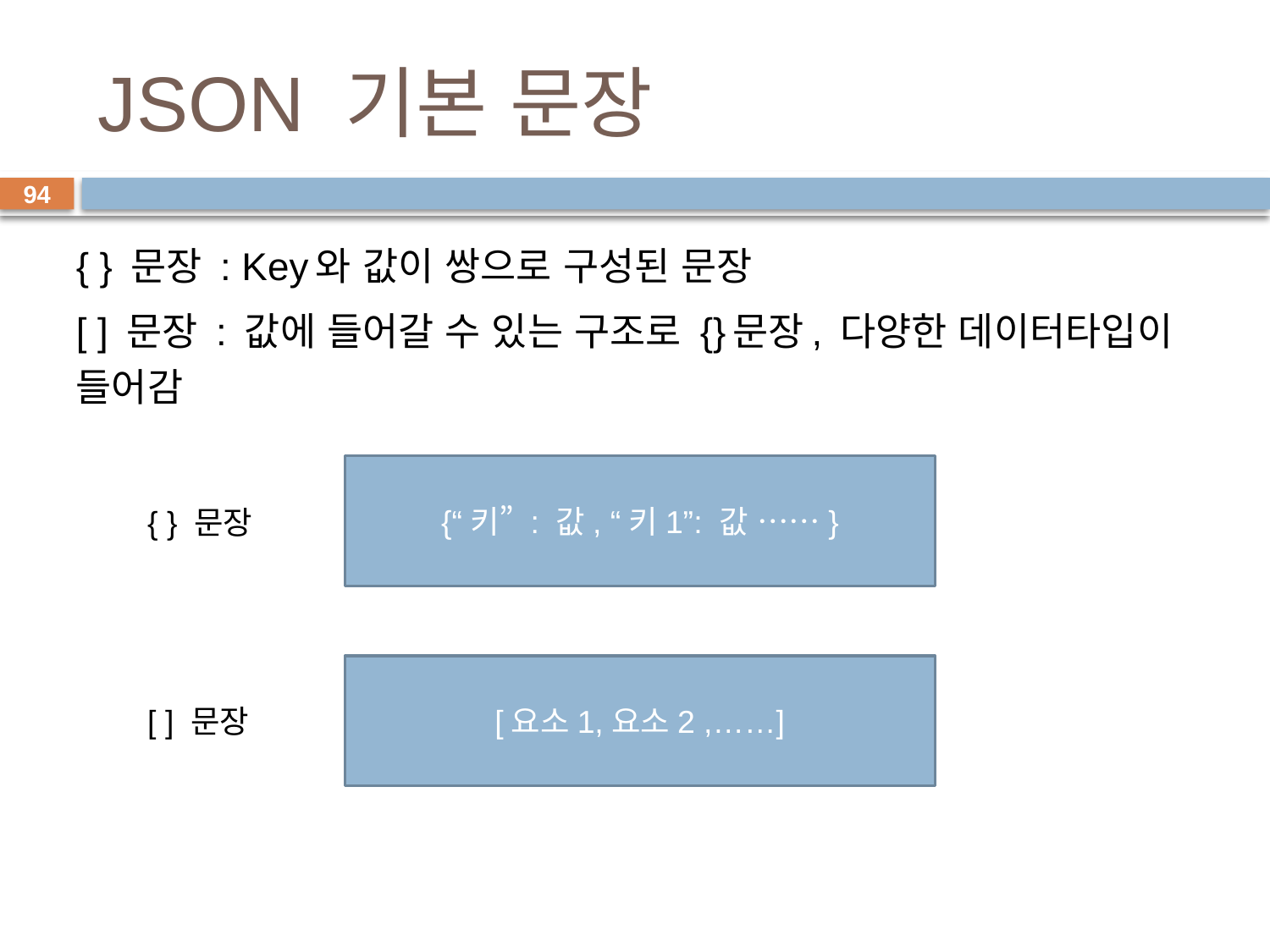

# JSON 기본 문장
94
{ } 문장 : Key와 값이 쌍으로 구성된 문장
[ ] 문장 : 값에 들어갈 수 있는 구조로 {}문장, 다양한 데이터타입이 들어감

{“키” : 값, “키1”: 값 ……}
{ } 문장
[요소1,요소2 ,……]
[ ] 문장